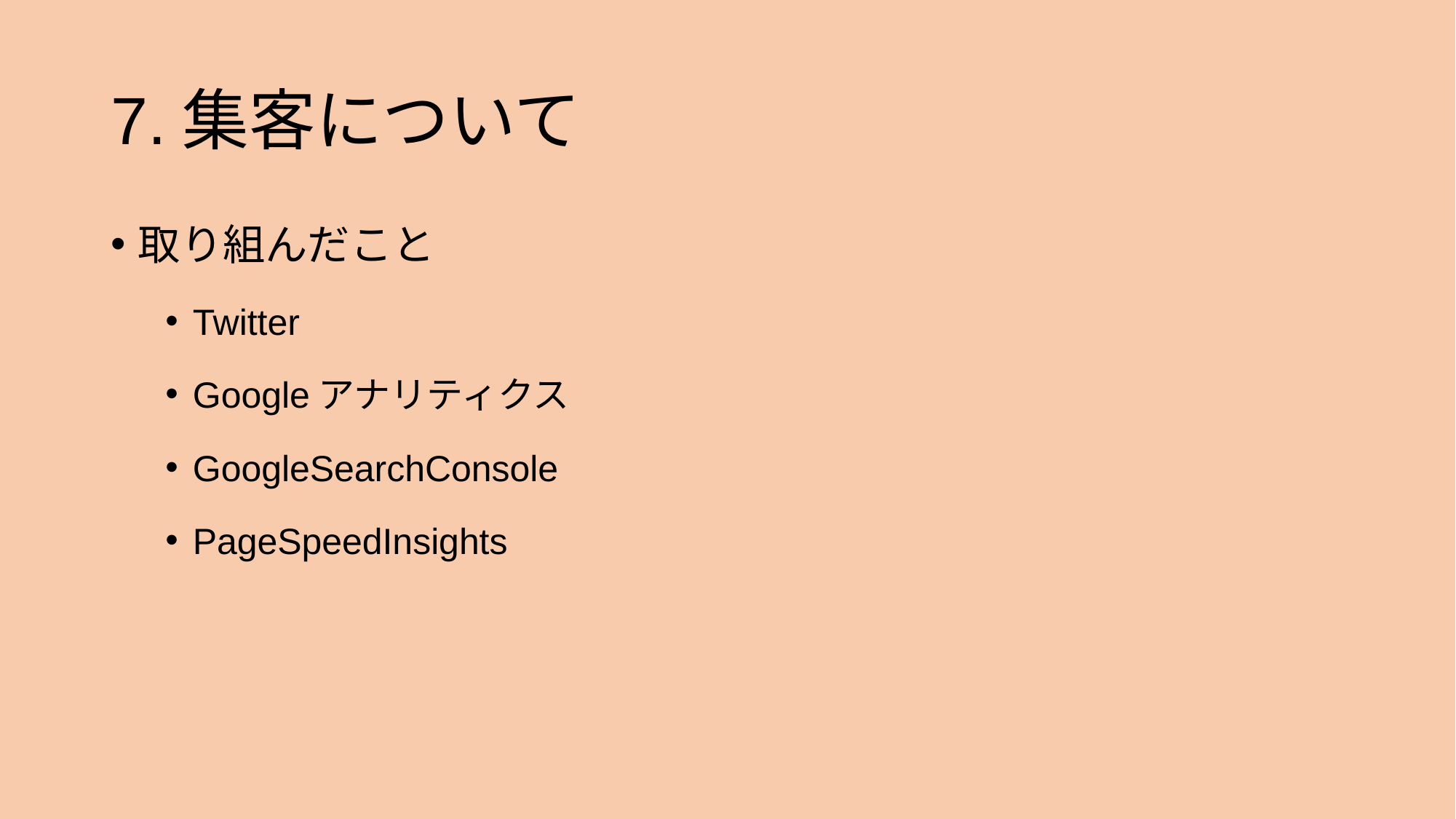

# 7.集客について
取り組んだこと
Twitter︎
Googleアナリティクス
GoogleSearchConsole
PageSpeedInsights